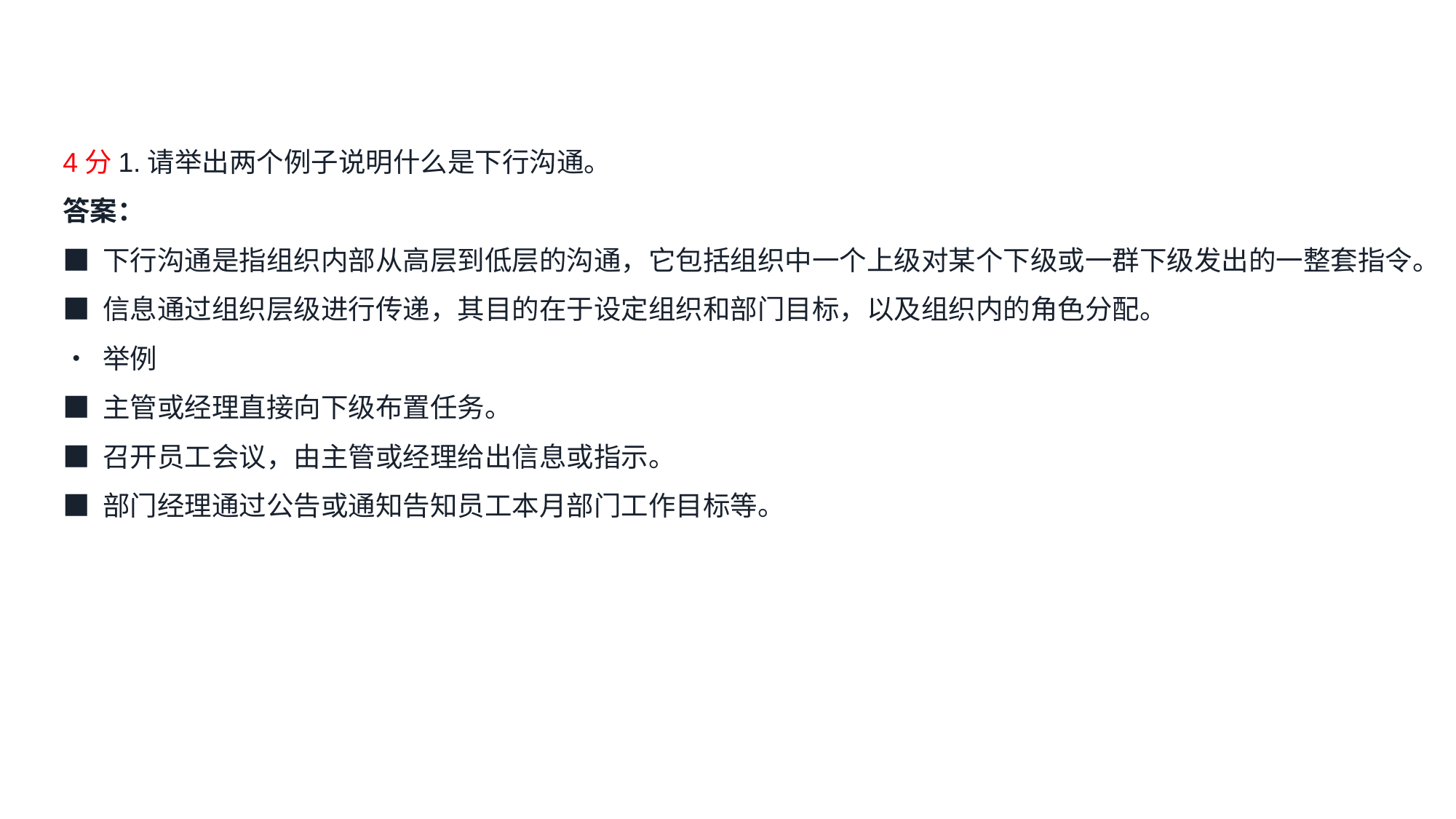

4分1.请举出两个例子说明什么是下行沟通。
答案：
■ 下行沟通是指组织内部从高层到低层的沟通，它包括组织中一个上级对某个下级或一群下级发出的一整套指令。
■ 信息通过组织层级进行传递，其目的在于设定组织和部门目标，以及组织内的角色分配。
• 举例
■ 主管或经理直接向下级布置任务。
■ 召开员工会议，由主管或经理给出信息或指示。
■ 部门经理通过公告或通知告知员工本月部门工作目标等。